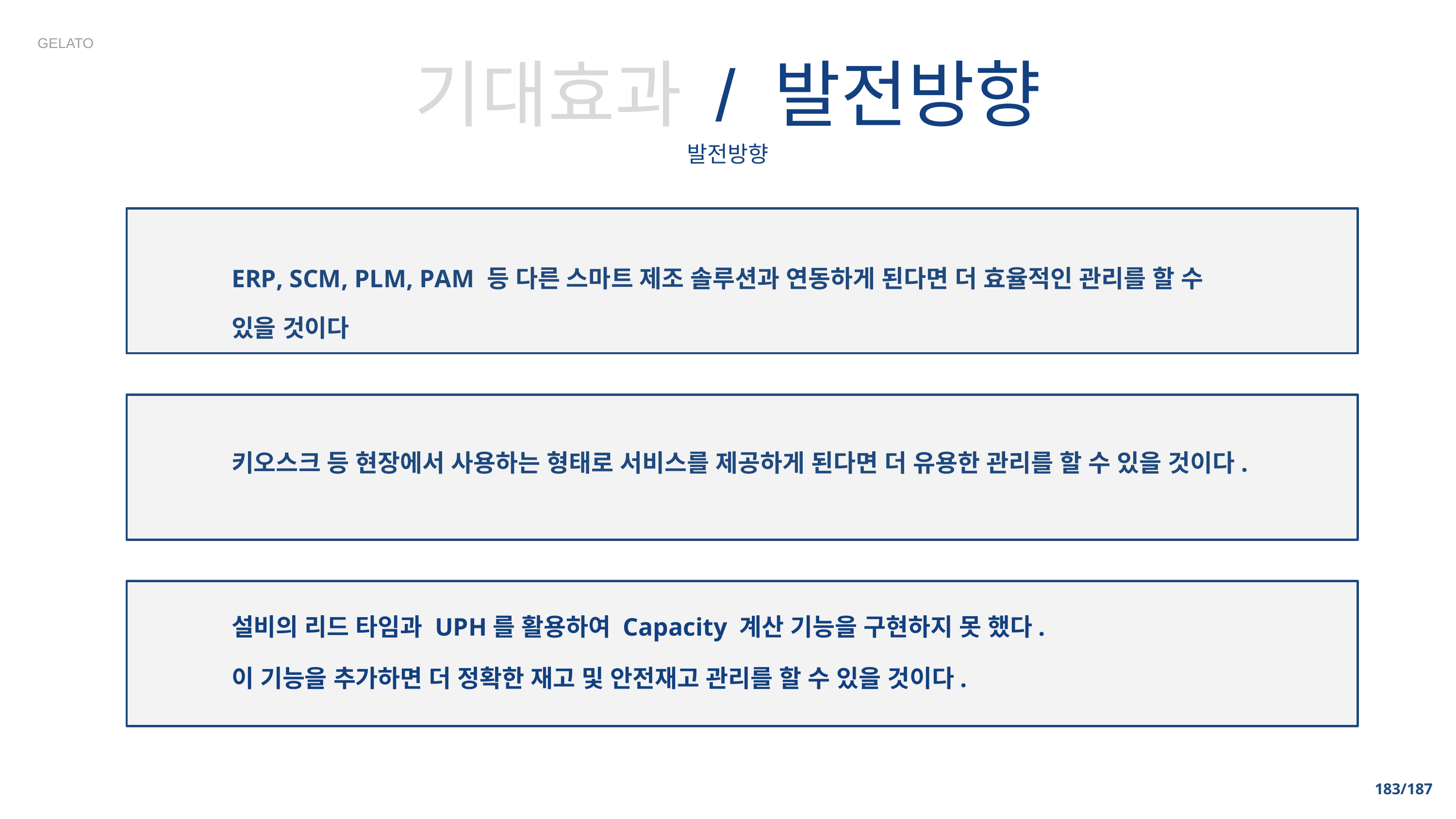

GELATO

기대효과 / 발전방향
발전방향

ERP, SCM, PLM, PAM 등 다른 스마트 제조 솔루션과 연동하게 된다면 더 효율적인 관리를 할 수 있을 것이다

키오스크 등 현장에서 사용하는 형태로 서비스를 제공하게 된다면 더 유용한 관리를 할 수 있을 것이다.

설비의 리드 타임과 UPH를 활용하여 Capacity 계산 기능을 구현하지 못 했다.
이 기능을 추가하면 더 정확한 재고 및 안전재고 관리를 할 수 있을 것이다.
183/187